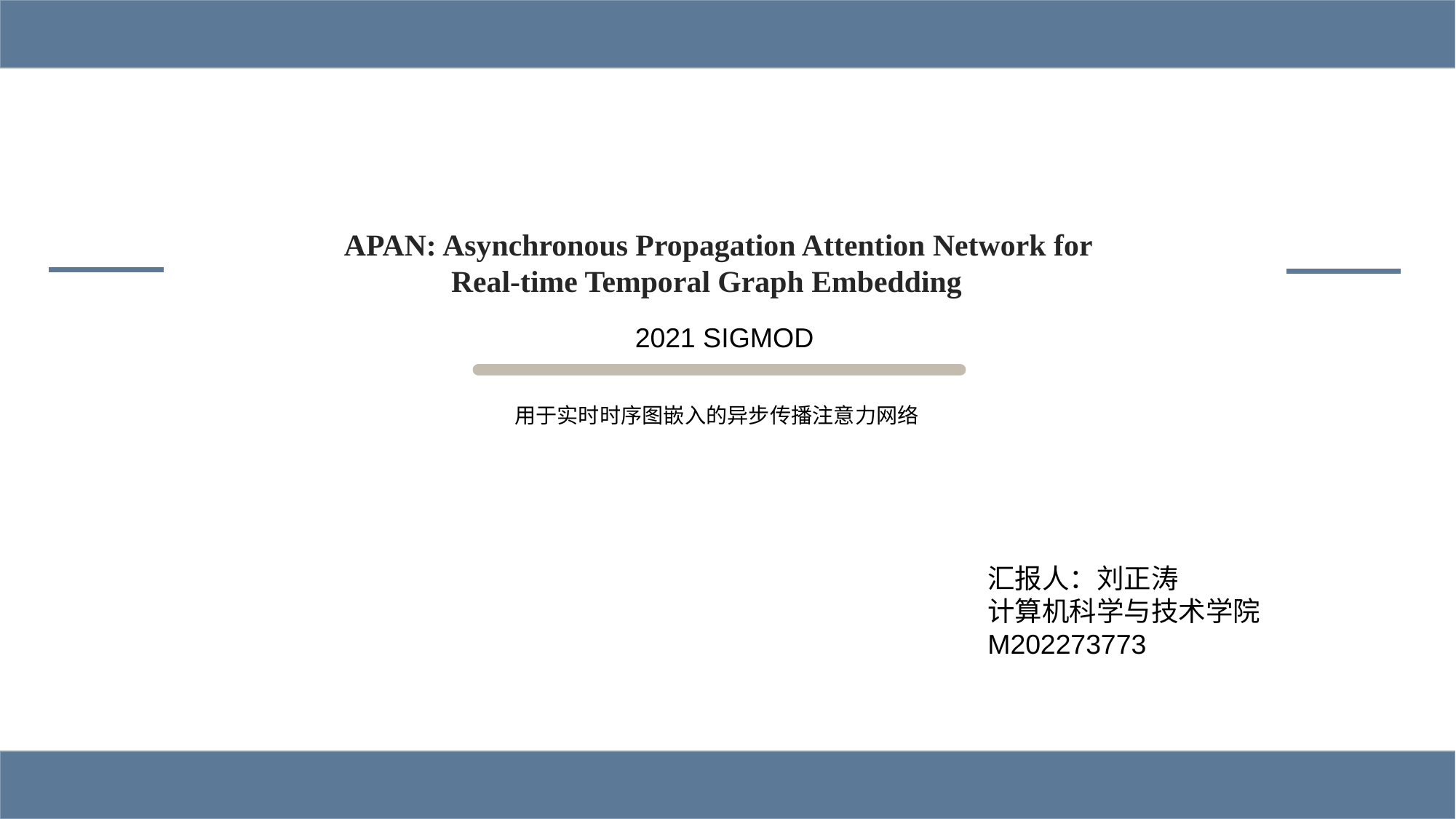

APAN: Asynchronous Propagation Attention Network for
              Real-time Temporal Graph Embedding
2021 SIGMOD
用于实时时序图嵌入的异步传播注意力网络
汇报人：刘正涛
计算机科学与技术学院
M202273773